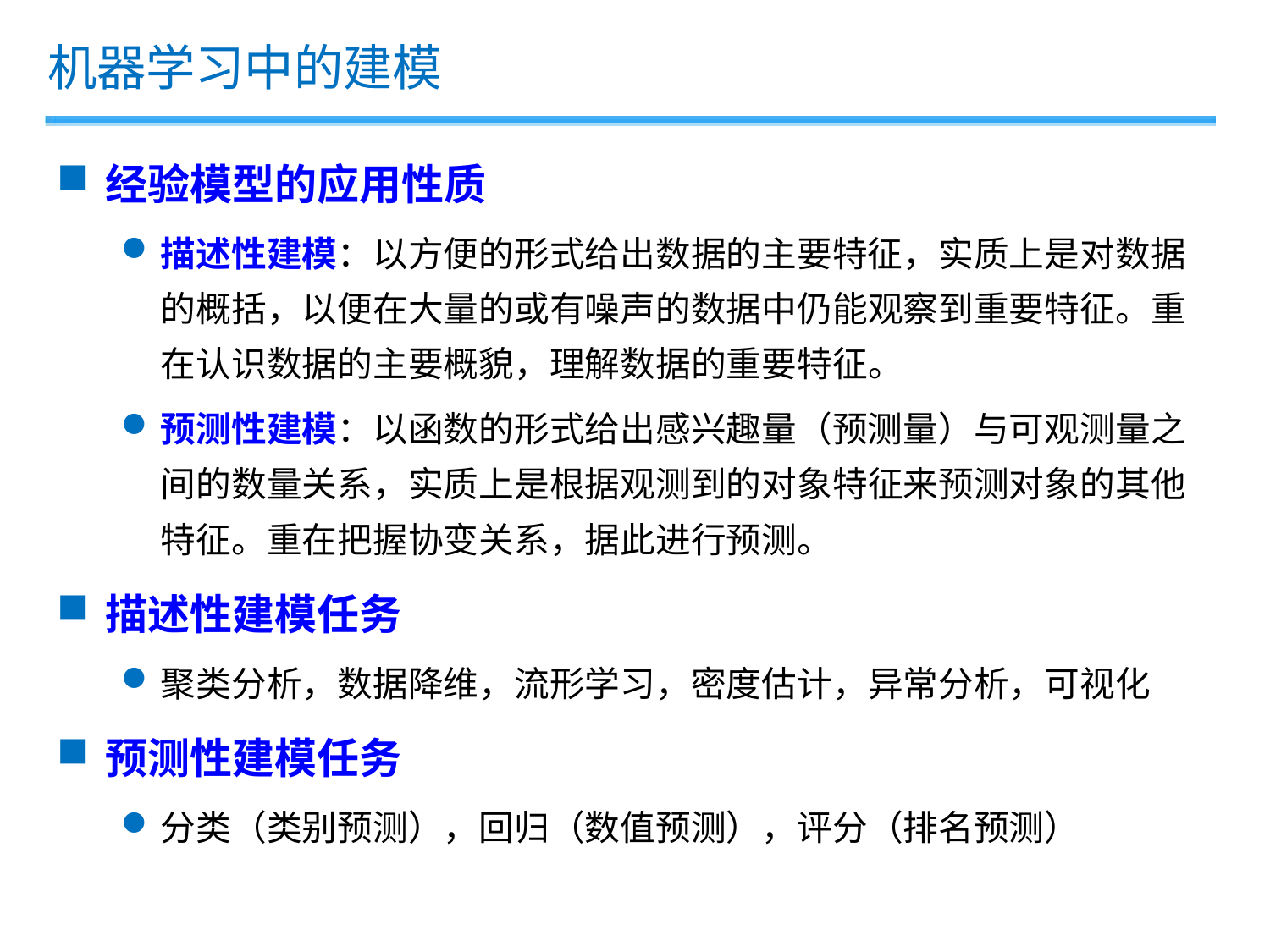

机器学习中的建模
经验模型的应用性质
描述性建模：以方便的形式给出数据的主要特征，实质上是对数据的概括，以便在大量的或有噪声的数据中仍能观察到重要特征。重在认识数据的主要概貌，理解数据的重要特征。
预测性建模：以函数的形式给出感兴趣量（预测量）与可观测量之间的数量关系，实质上是根据观测到的对象特征来预测对象的其他特征。重在把握协变关系，据此进行预测。
描述性建模任务
聚类分析，数据降维，流形学习，密度估计，异常分析，可视化
预测性建模任务
分类（类别预测），回归（数值预测），评分（排名预测）